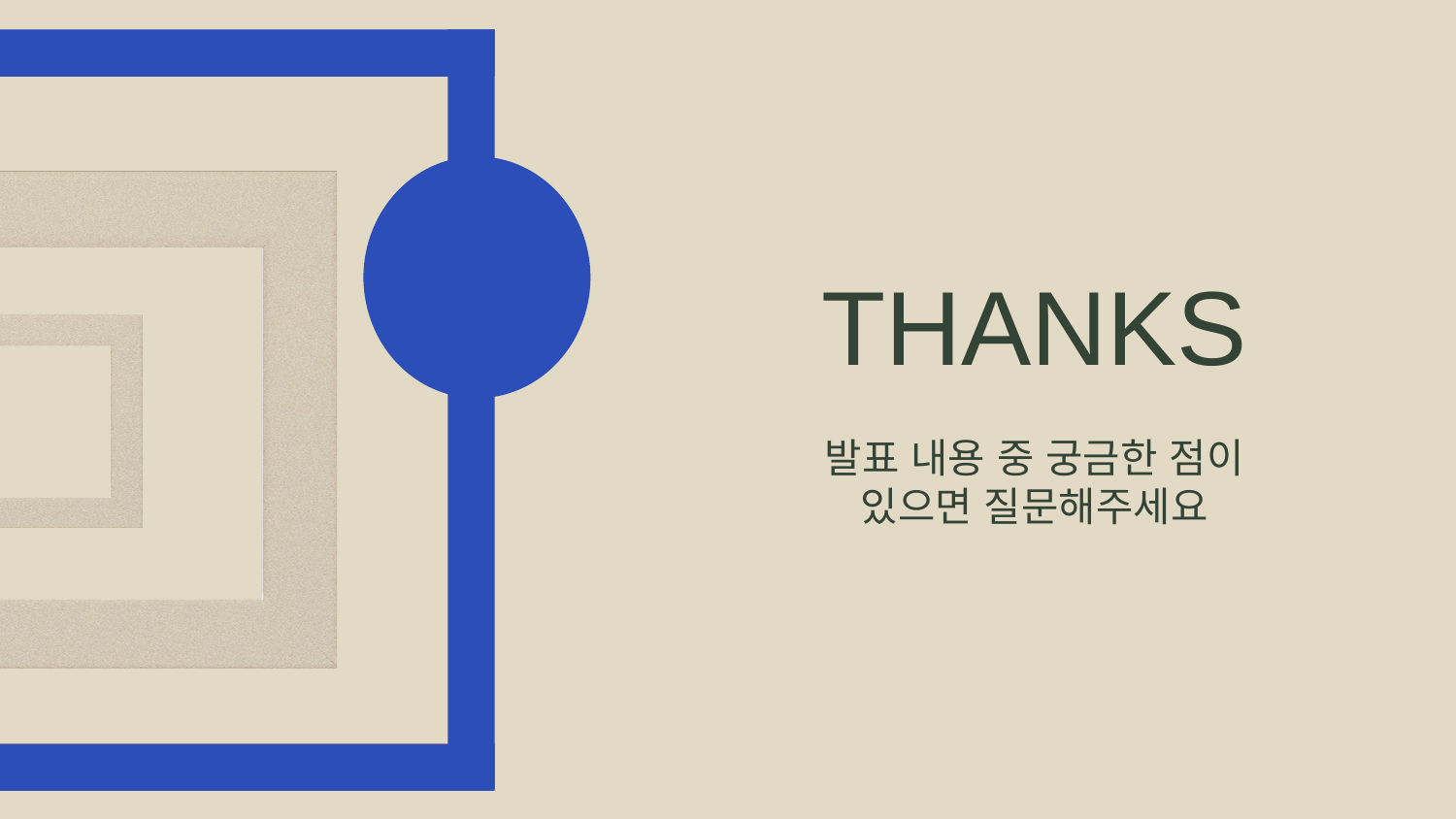

# THANKS
발표 내용 중 궁금한 점이 있으면 질문해주세요